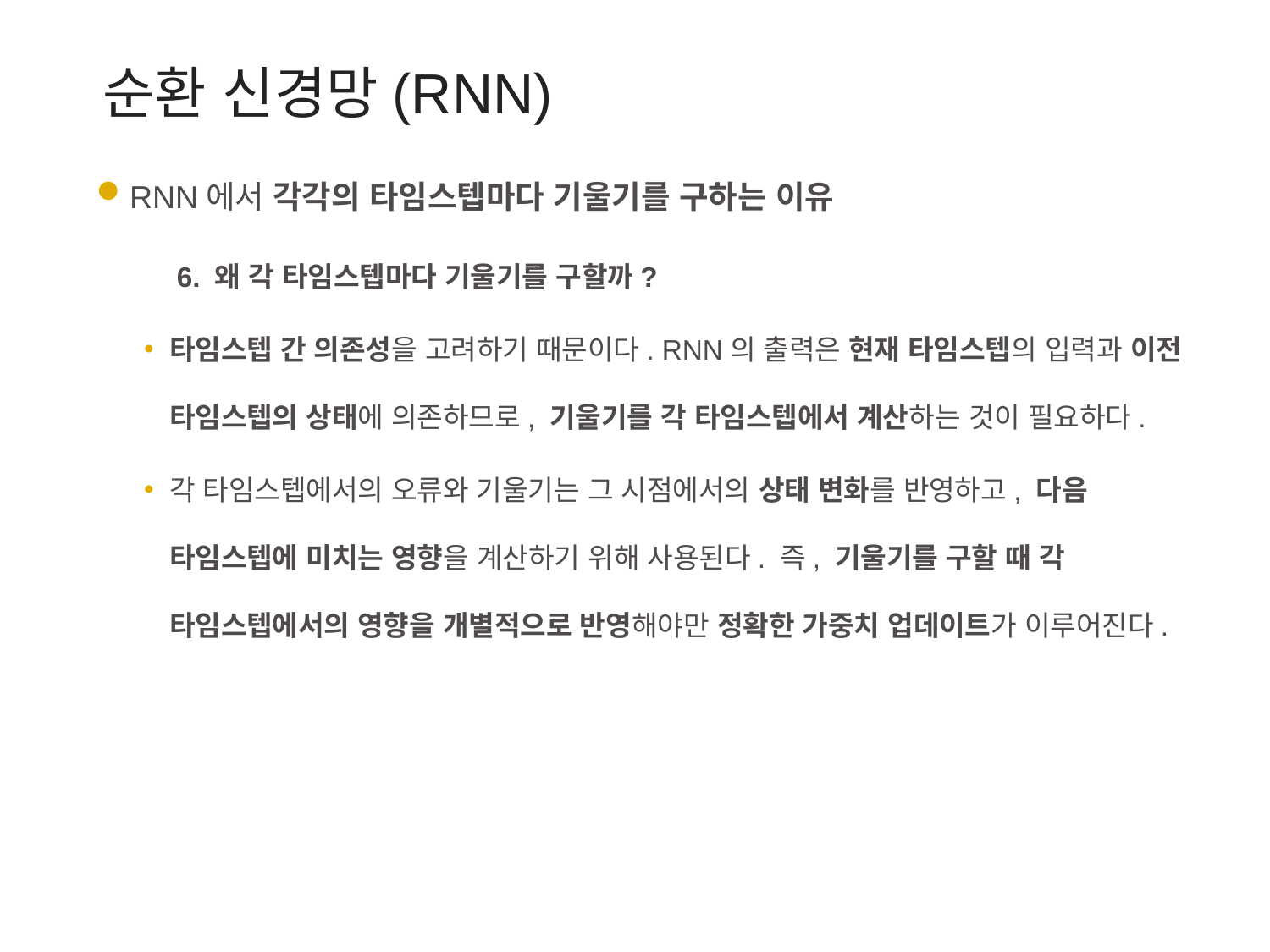

순환 신경망(RNN)
RNN에서 각각의 타임스텝마다 기울기를 구하는 이유
	6. 왜 각 타임스텝마다 기울기를 구할까?
타임스텝 간 의존성을 고려하기 때문이다. RNN의 출력은 현재 타임스텝의 입력과 이전 타임스텝의 상태에 의존하므로, 기울기를 각 타임스텝에서 계산하는 것이 필요하다.
각 타임스텝에서의 오류와 기울기는 그 시점에서의 상태 변화를 반영하고, 다음 타임스텝에 미치는 영향을 계산하기 위해 사용된다. 즉, 기울기를 구할 때 각 타임스텝에서의 영향을 개별적으로 반영해야만 정확한 가중치 업데이트가 이루어진다.